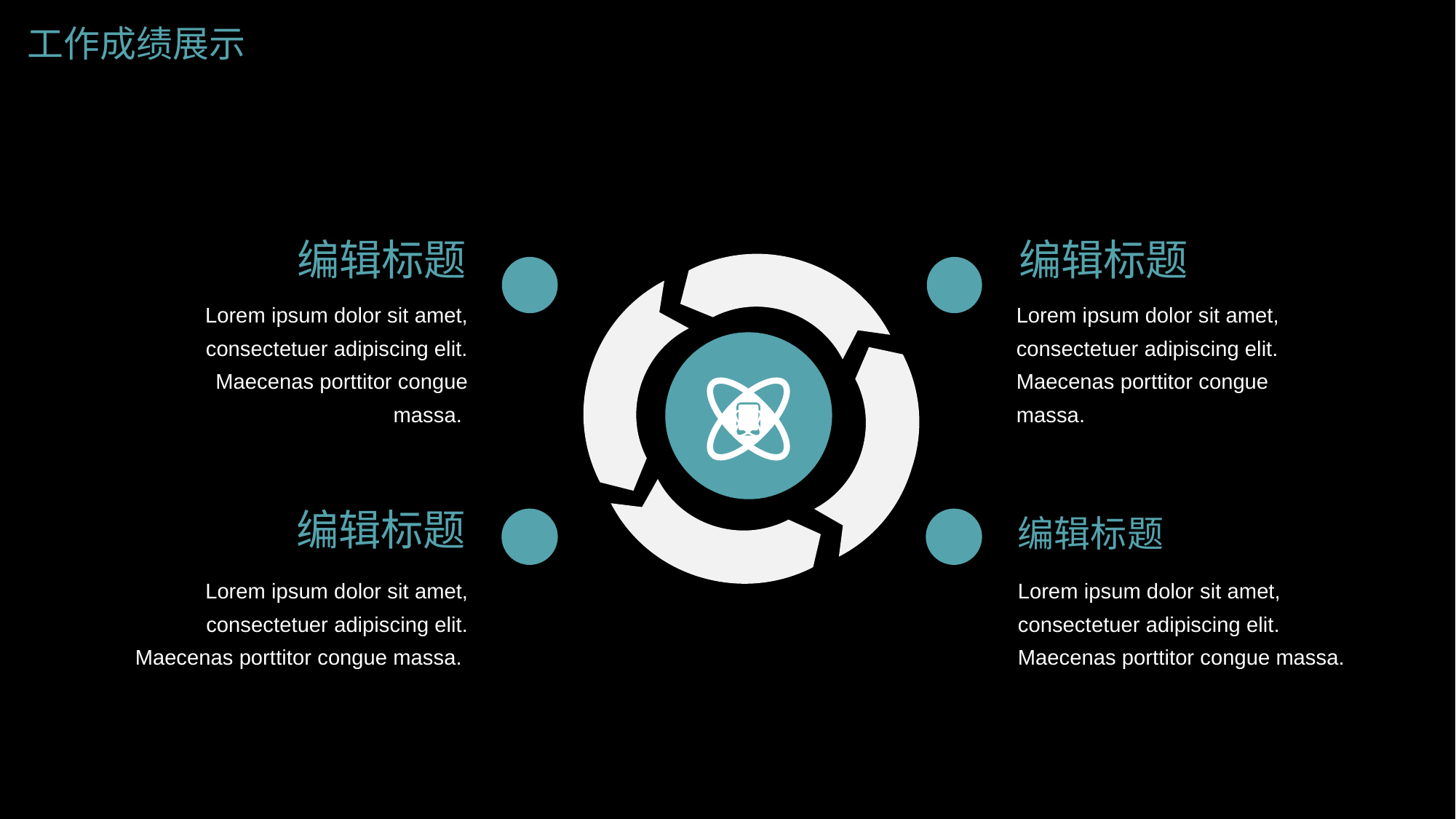

工作成绩展示
编辑标题
编辑标题

Lorem ipsum dolor sit amet, consectetuer adipiscing elit. Maecenas porttitor congue massa.
Lorem ipsum dolor sit amet, consectetuer adipiscing elit. Maecenas porttitor congue massa.

编辑标题
编辑标题

Lorem ipsum dolor sit amet, consectetuer adipiscing elit. Maecenas porttitor congue massa.
Lorem ipsum dolor sit amet, consectetuer adipiscing elit. Maecenas porttitor congue massa.